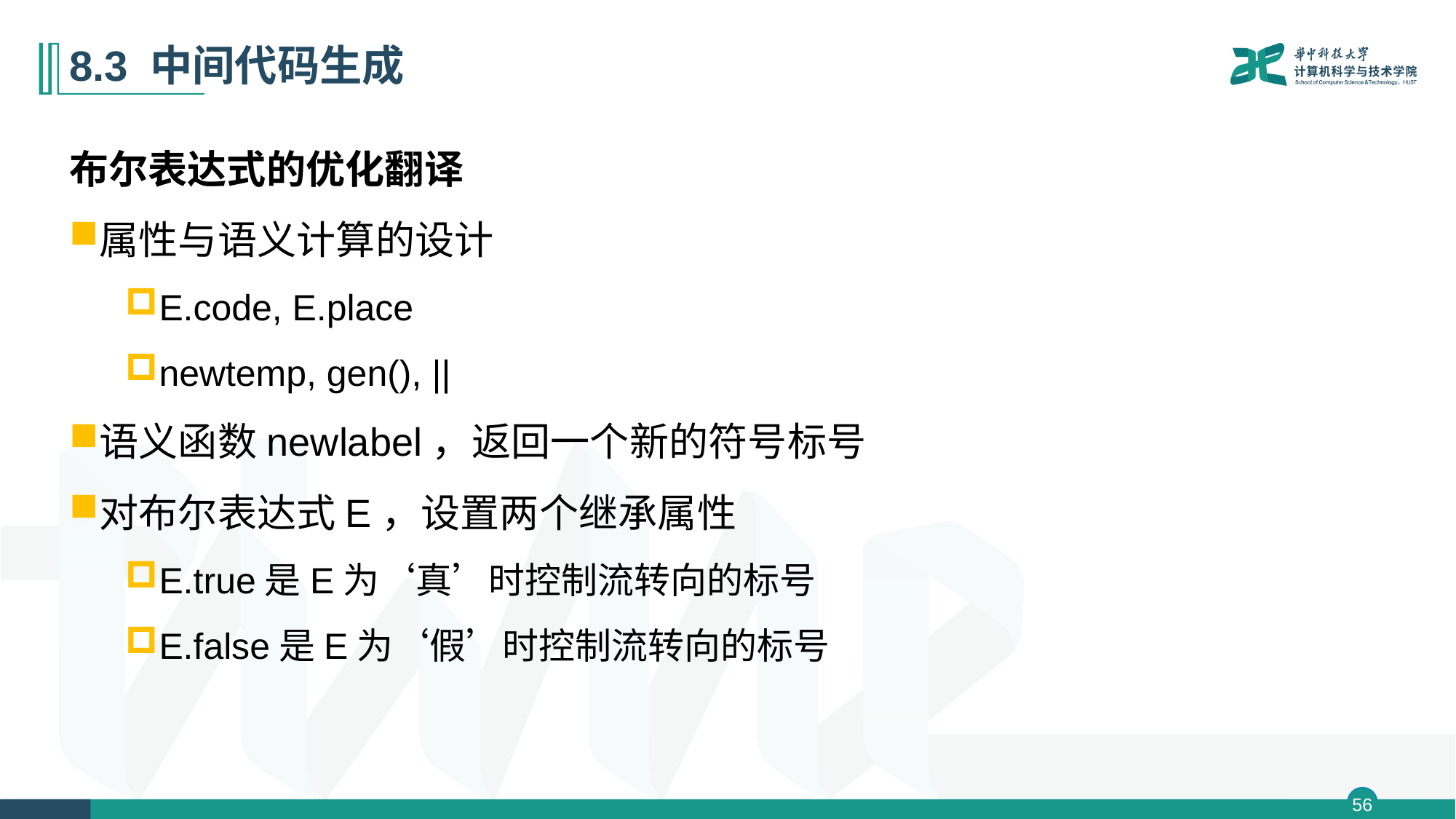

# 8.3 中间代码生成
布尔表达式的优化翻译
属性与语义计算的设计
E.code, E.place
newtemp, gen(), ||
语义函数newlabel，返回一个新的符号标号
对布尔表达式E，设置两个继承属性
E.true是E为‘真’时控制流转向的标号
E.false是E为‘假’时控制流转向的标号